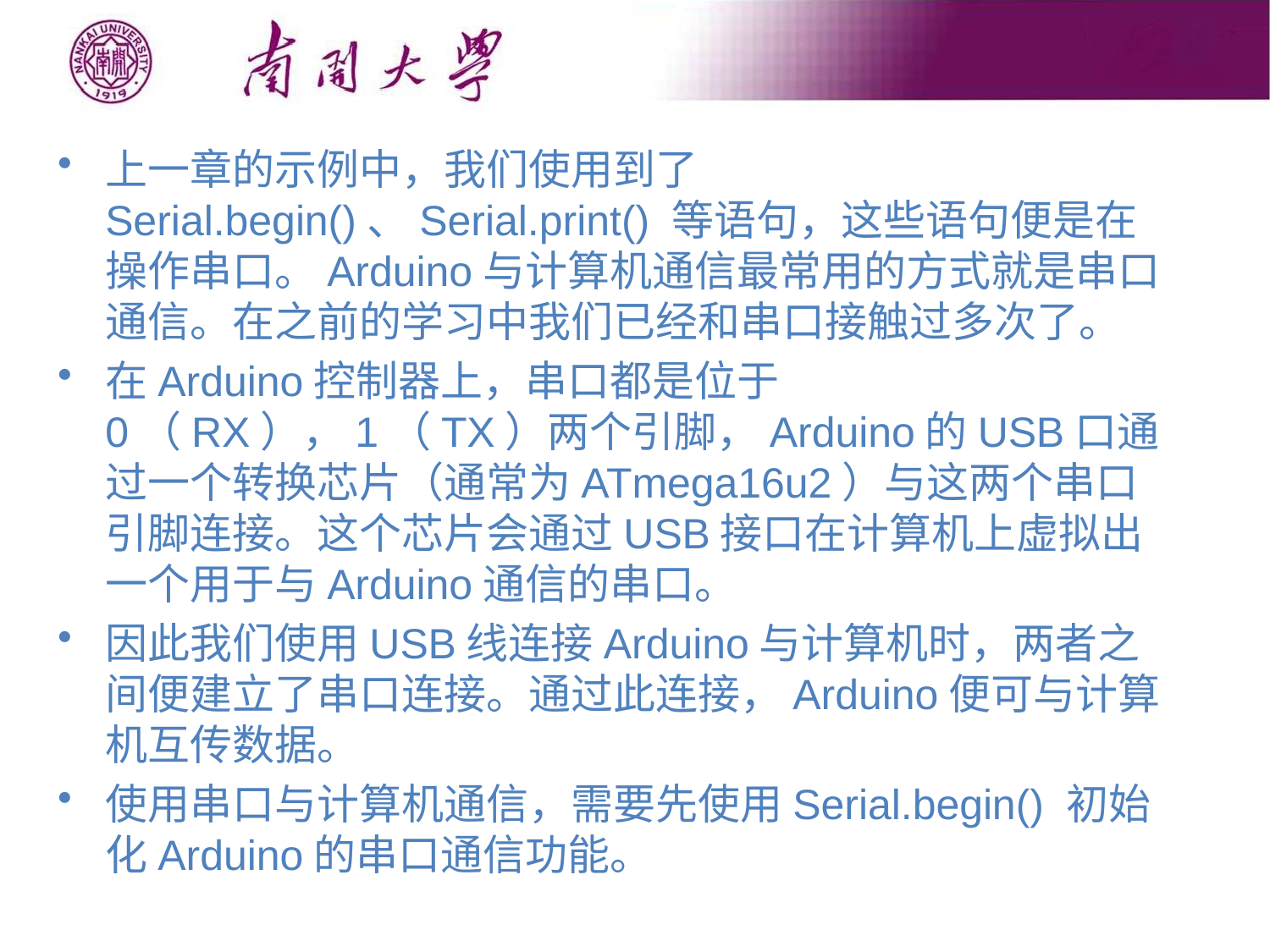

上一章的示例中，我们使用到了Serial.begin()、Serial.print() 等语句，这些语句便是在操作串口。Arduino与计算机通信最常用的方式就是串口通信。在之前的学习中我们已经和串口接触过多次了。
在Arduino控制器上，串口都是位于0（RX），1（TX）两个引脚，Arduino的USB口通过一个转换芯片（通常为ATmega16u2）与这两个串口引脚连接。这个芯片会通过USB接口在计算机上虚拟出一个用于与Arduino通信的串口。
因此我们使用USB线连接Arduino与计算机时，两者之间便建立了串口连接。通过此连接，Arduino便可与计算机互传数据。
使用串口与计算机通信，需要先使用Serial.begin() 初始化Arduino的串口通信功能。